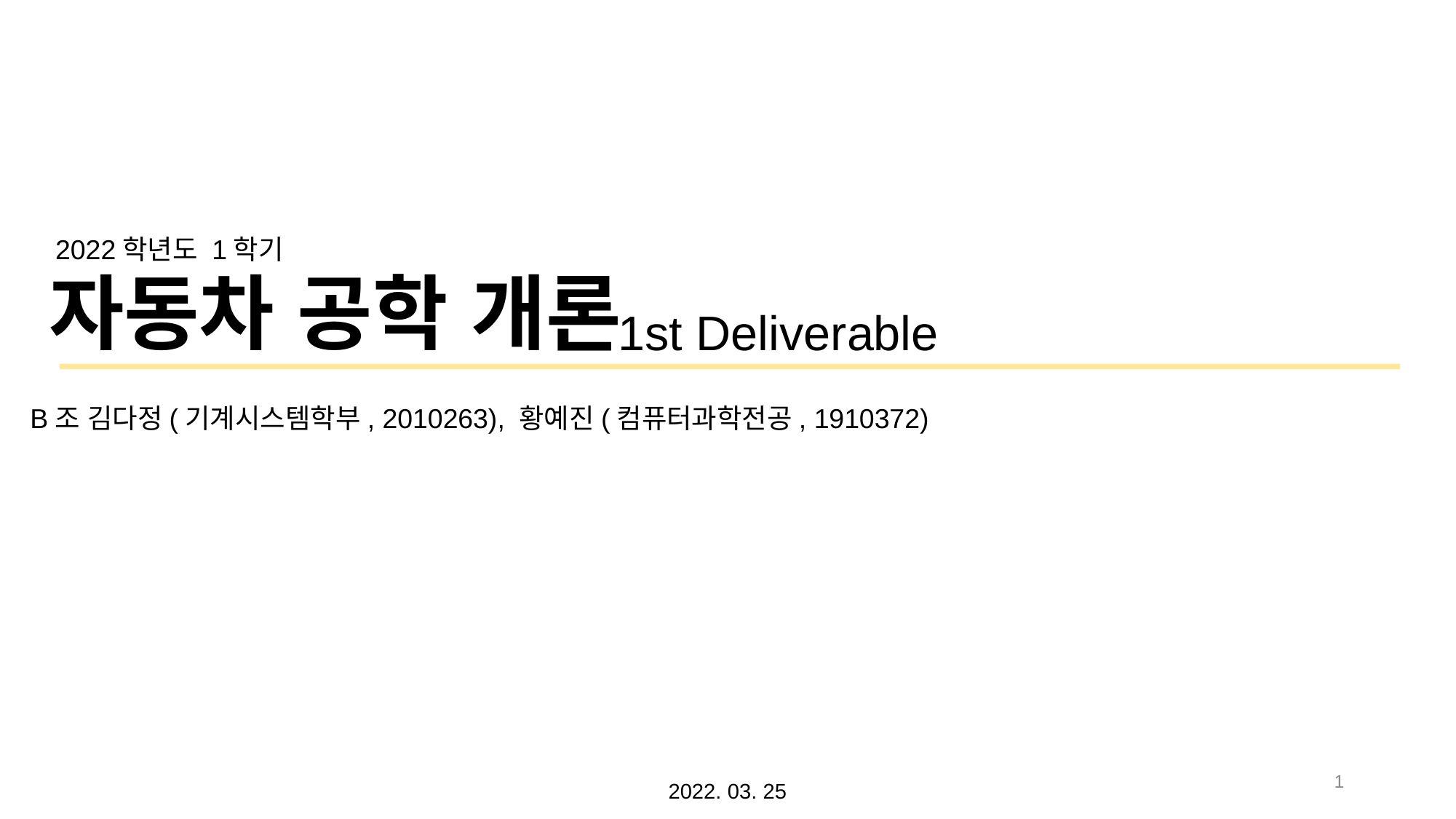

2022학년도 1학기
자동차 공학 개론
1st Deliverable

B조 김다정(기계시스템학부, 2010263), 황예진(컴퓨터과학전공, 1910372)
1
2022. 03. 25